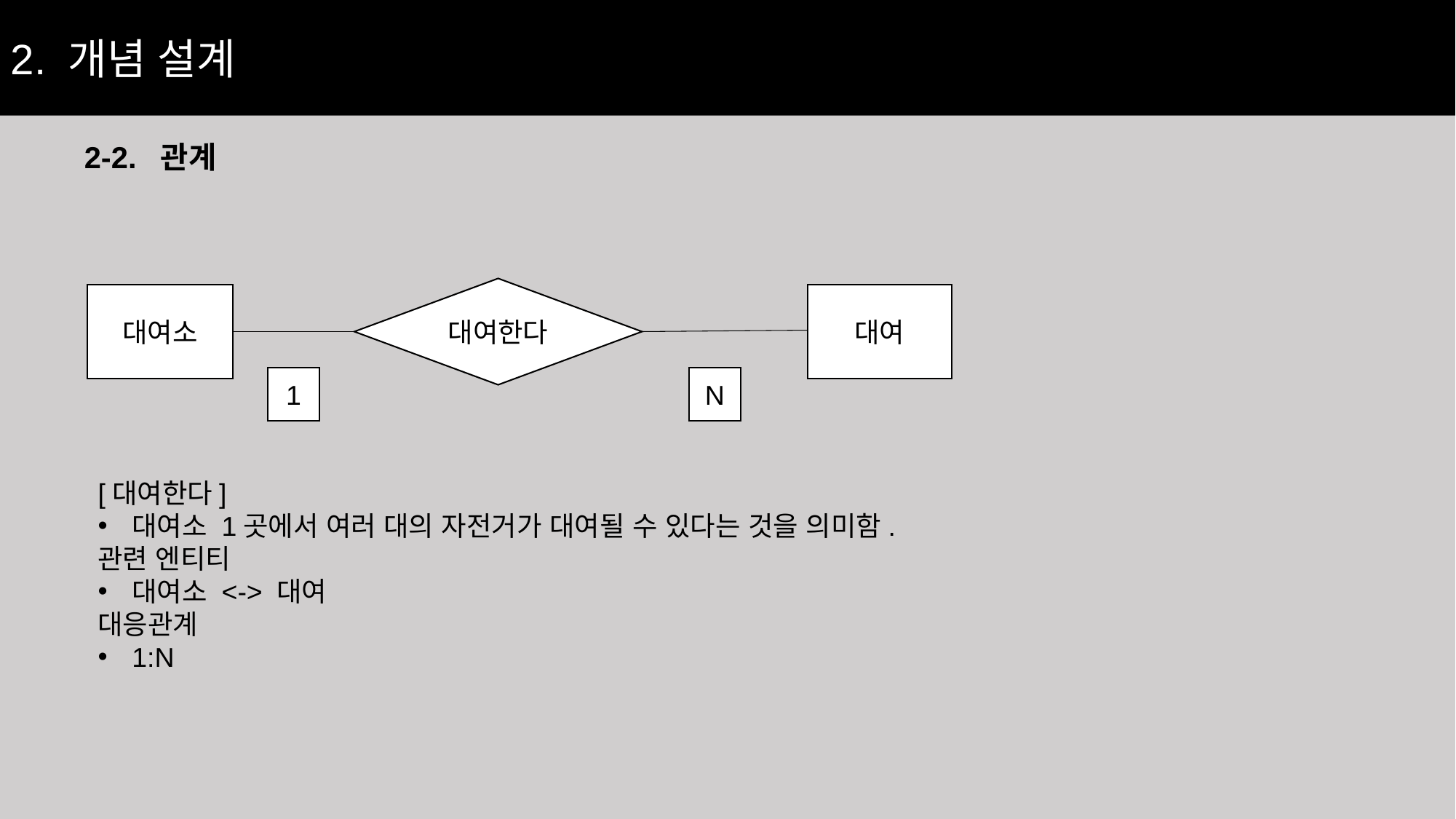

2. 개념 설계
2-2.  관계
대여한다
대여소
대여
1
N
[대여한다]
대여소 1곳에서 여러 대의 자전거가 대여될 수 있다는 것을 의미함.
관련 엔티티
대여소 <-> 대여
대응관계
1:N
18